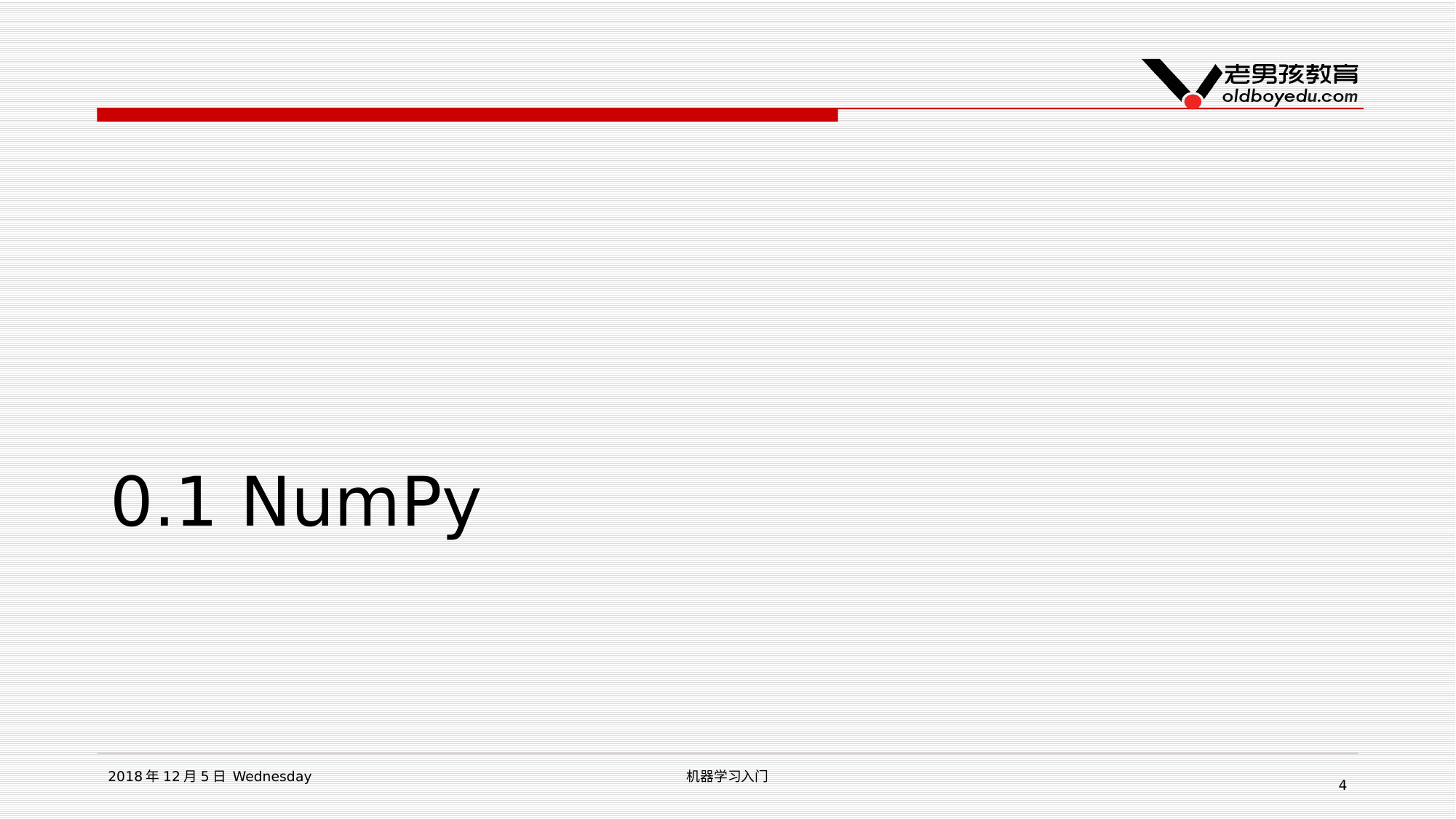

# 0.1 NumPy

2018年12月5日 Wednesday
机器学习入门
4